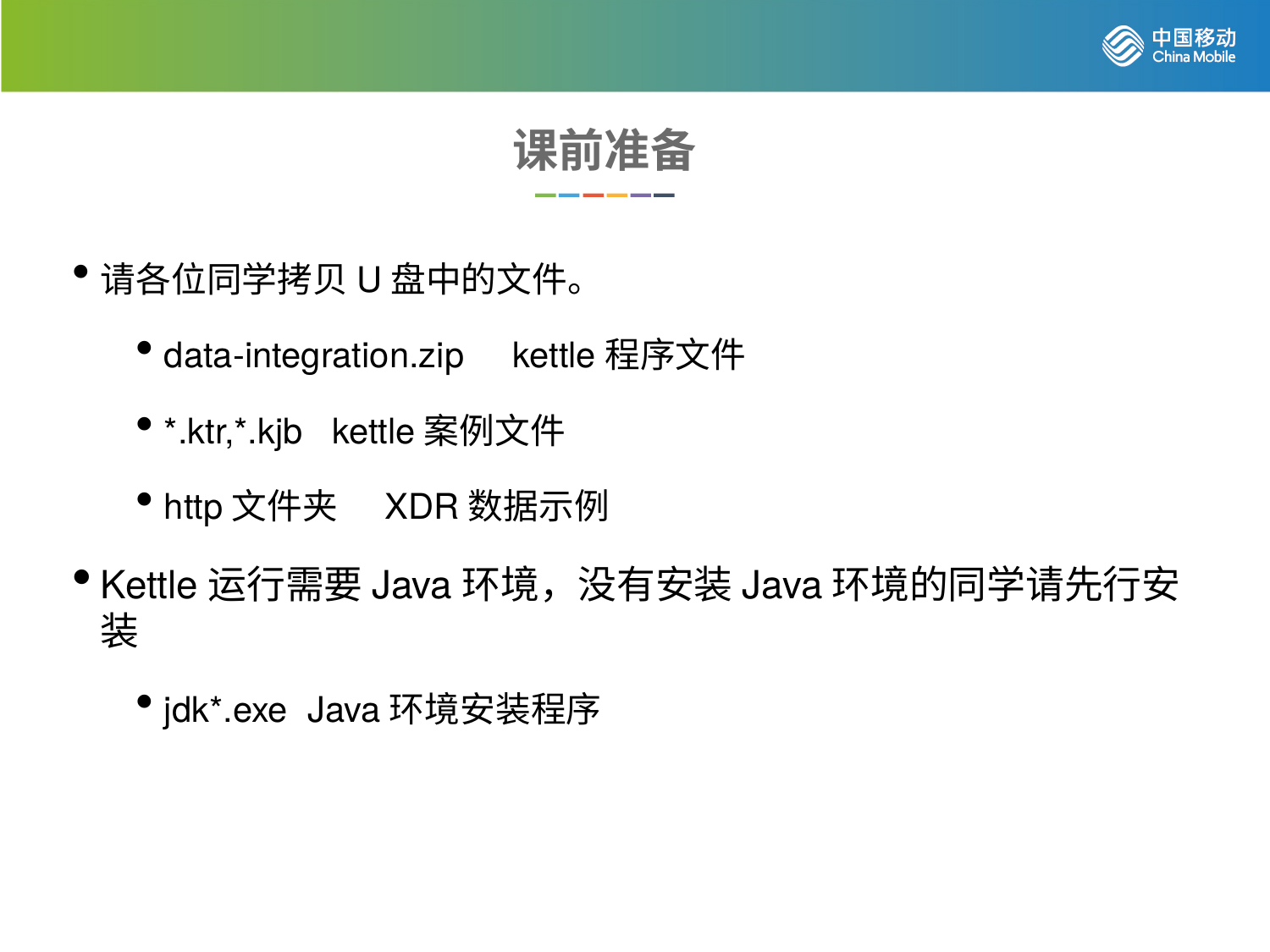

课前准备

请各位同学拷贝U盘中的文件。
data-integration.zip     kettle程序文件
*.ktr,*.kjb   kettle案例文件
http文件夹    XDR数据示例
Kettle运行需要Java环境，没有安装Java环境的同学请先行安装
jdk*.exe  Java环境安装程序

1